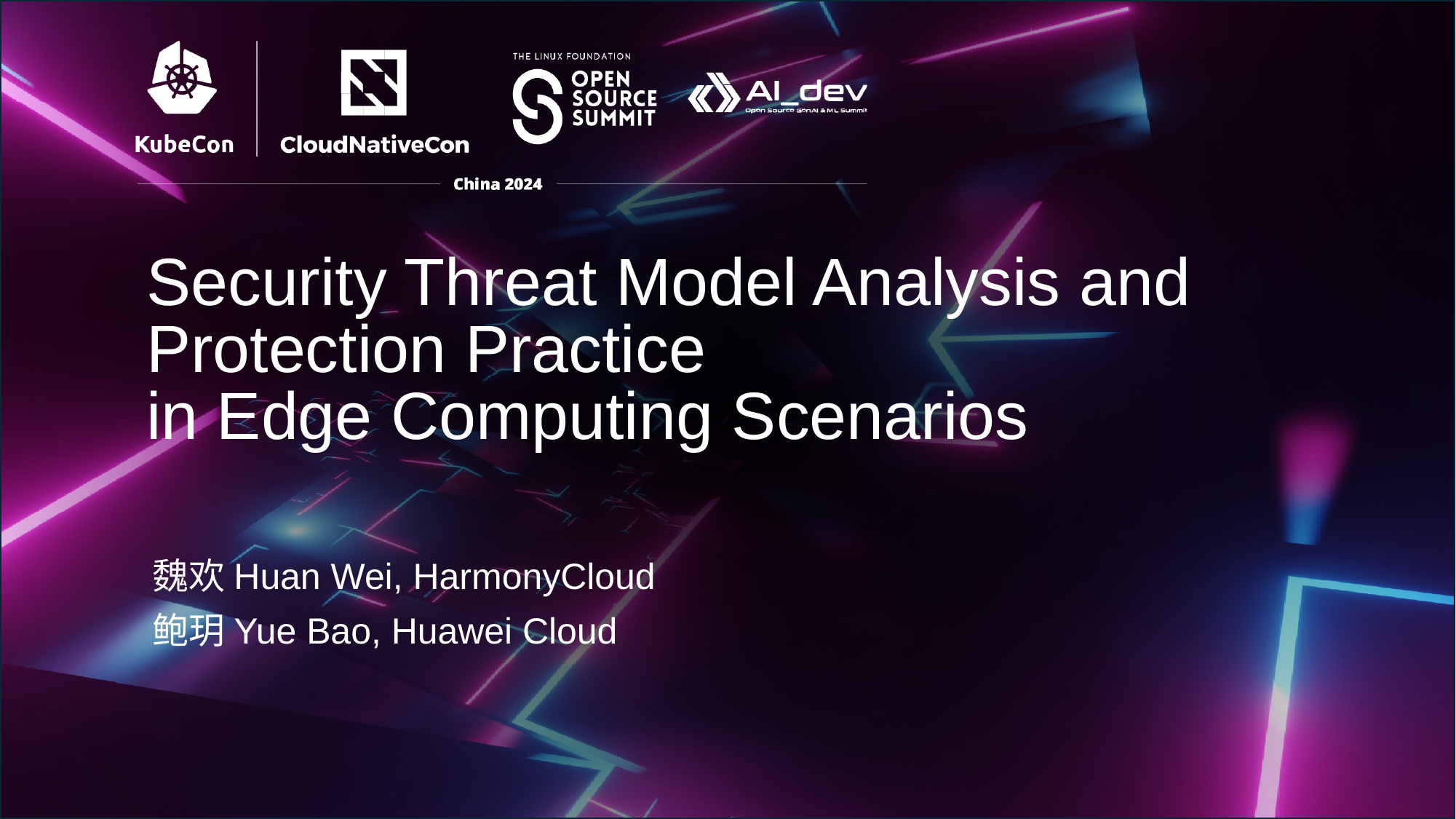

# Security Threat Model Analysis and Protection Practice in Edge Computing Scenarios
魏欢Huan Wei, HarmonyCloud
鲍玥Yue Bao, Huawei Cloud